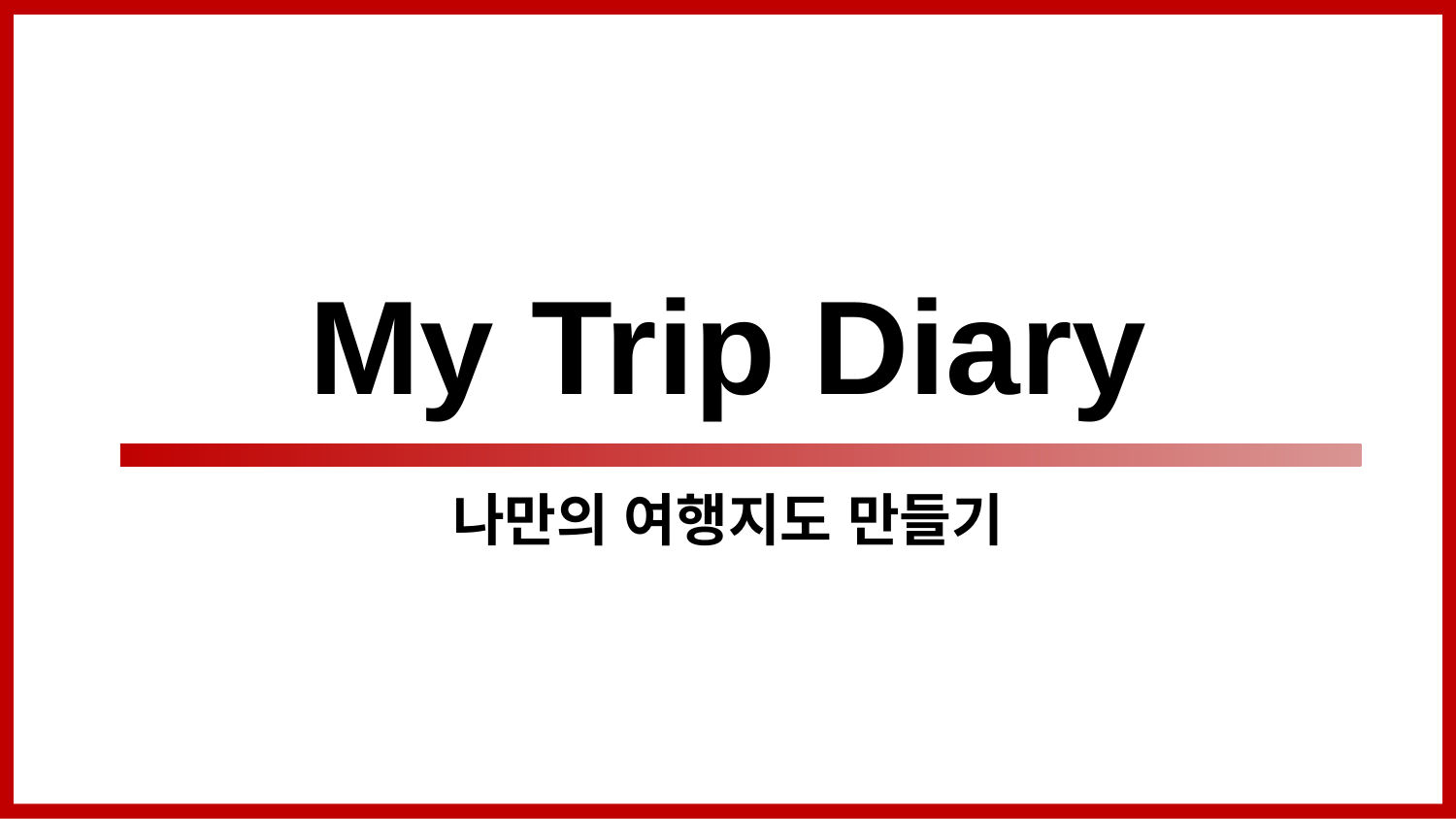

# My Trip Diary
나만의 여행지도 만들기